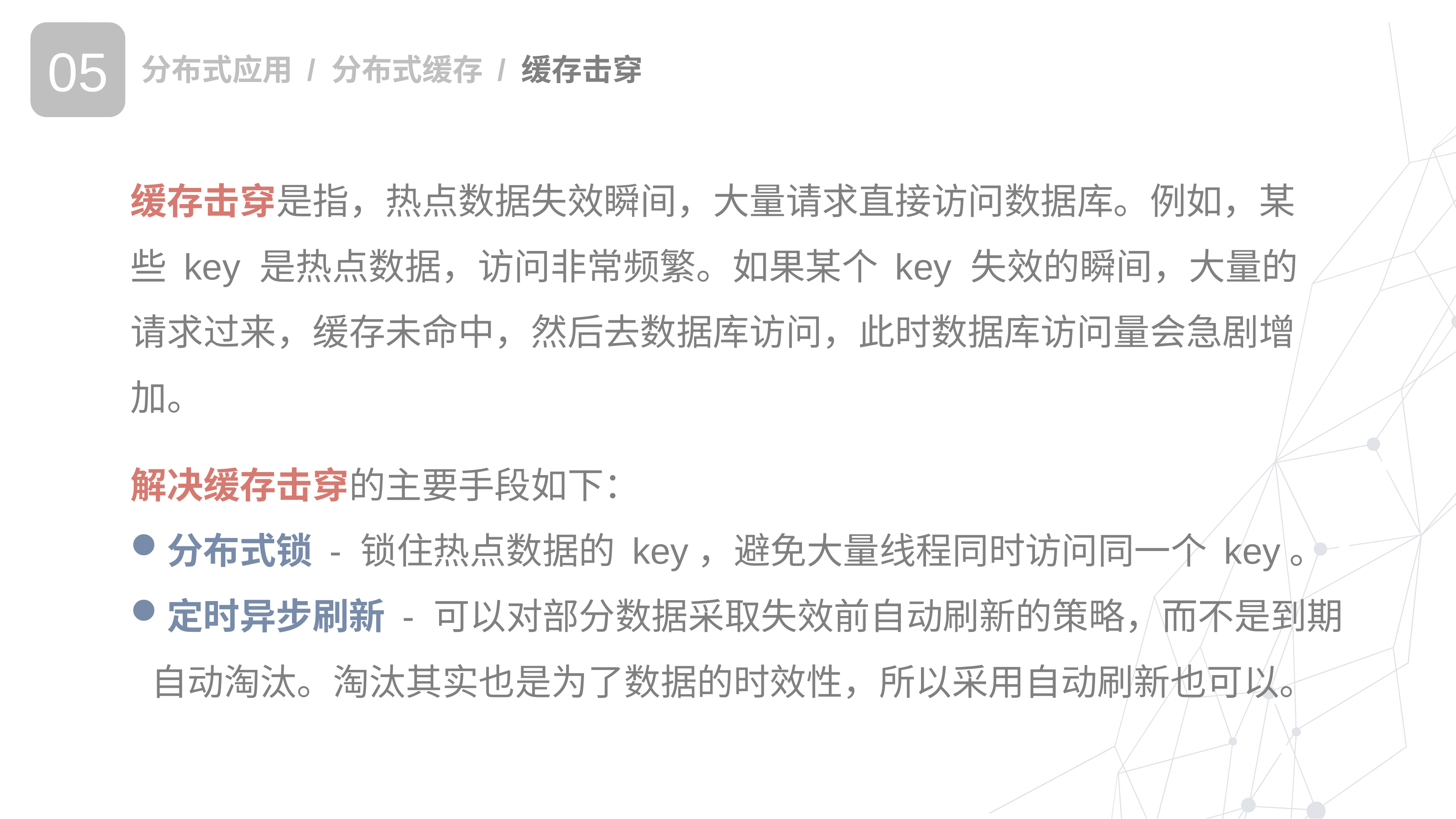

05
分布式应用 / 分布式缓存 / 缓存击穿

缓存击穿是指，热点数据失效瞬间，大量请求直接访问数据库。例如，某些 key 是热点数据，访问非常频繁。如果某个 key 失效的瞬间，大量的请求过来，缓存未命中，然后去数据库访问，此时数据库访问量会急剧增加。
解决缓存击穿的主要手段如下：
分布式锁 - 锁住热点数据的 key，避免大量线程同时访问同一个 key。
定时异步刷新 - 可以对部分数据采取失效前自动刷新的策略，而不是到期自动淘汰。淘汰其实也是为了数据的时效性，所以采用自动刷新也可以。